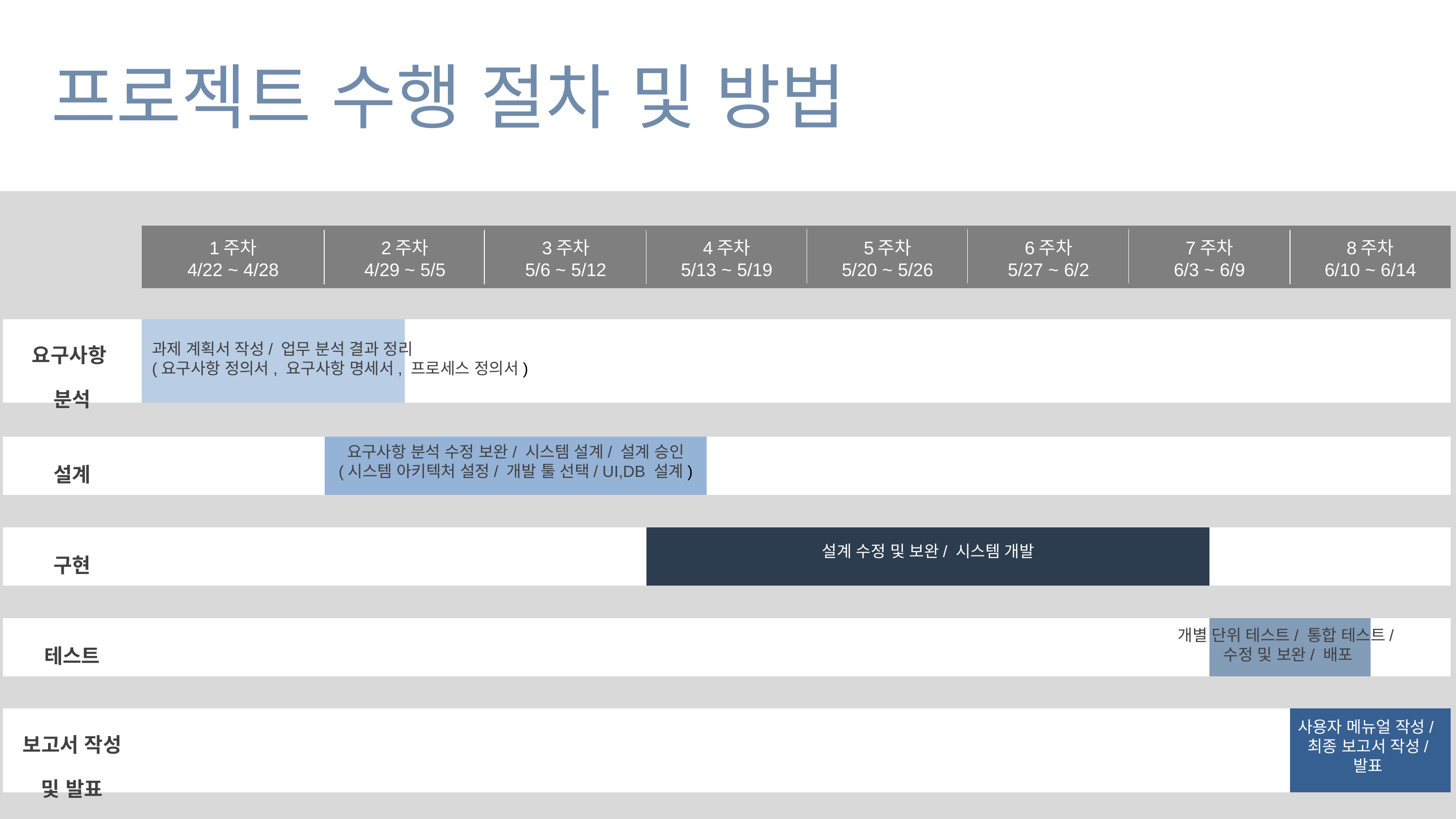

프로젝트 수행 절차 및 방법

|  | 1주차 4/22 ~ 4/28 | 2주차 4/29 ~ 5/5 |  | 3주차 5/6 ~ 5/12 | 4주차 5/13 ~ 5/19 |  |  | 5주차 5/20 ~ 5/26 |  | 6주차 5/27 ~ 6/2 | 7주차 6/3 ~ 6/9 |  | 8주차 6/10 ~ 6/14 |  |
| --- | --- | --- | --- | --- | --- | --- | --- | --- | --- | --- | --- | --- | --- | --- |
|  |  |  |  |  |  |  |  |  |  |  |  |  |  |  |
| 요구사항 분석 |  |  |  |  |  |  |  |  |  |  |  |  |  |  |
|  |  |  |  |  |  |  |  |  |  |  |  |  |  |  |
| 설계 |  |  |  |  |  |  |  |  |  |  |  |  |  |  |
|  |  |  |  |  |  |  |  |  |  |  |  |  |  |  |
| 구현 |  |  |  |  |  |  |  |  |  |  |  |  |  |  |
|  |  |  |  |  |  |  |  |  |  |  |  |  |  |  |
| 테스트 |  |  |  |  |  |  |  |  |  |  |  |  |  |  |
|  |  |  |  |  |  |  |  |  |  |  |  |  |  |  |
| 보고서 작성 및 발표 |  |  |  |  |  |  |  |  |  |  |  |  |  |  |
과제 계획서 작성/ 업무 분석 결과 정리
(요구사항 정의서, 요구사항 명세서, 프로세스 정의서)
요구사항 분석 수정 보완/ 시스템 설계/ 설계 승인
(시스템 아키텍처 설정/ 개발 툴 선택/ UI,DB 설계)
설계 수정 및 보완/ 시스템 개발
개별 단위 테스트/ 통합 테스트/
수정 및 보완/ 배포
사용자 메뉴얼 작성/
최종 보고서 작성/
발표